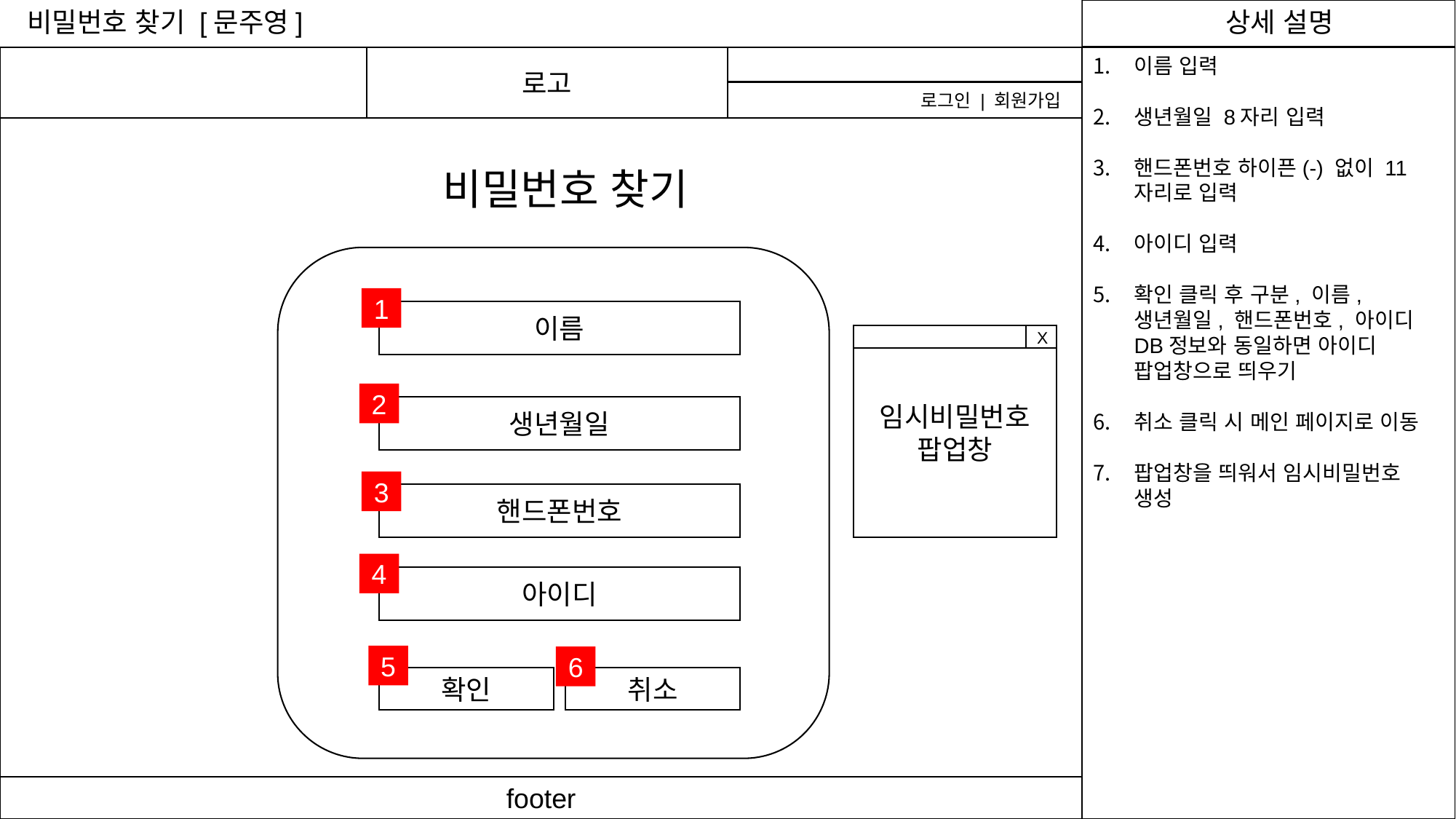

비밀번호 찾기 [문주영]

로고

이름 입력

생년월일 8자리 입력

핸드폰번호 하이픈(-) 없이 11자리로 입력

아이디 입력

확인 클릭 후 구분, 이름, 생년월일, 핸드폰번호, 아이디 DB정보와 동일하면 아이디 팝업창으로 띄우기

취소 클릭 시 메인 페이지로 이동

팝업창을 띄워서 임시비밀번호 생성

로그인 | 회원가입

비밀번호 찾기

1
이름

X
임시비밀번호
팝업창
2
생년월일
3
핸드폰번호
4
아이디
5
6
확인
취소
footer